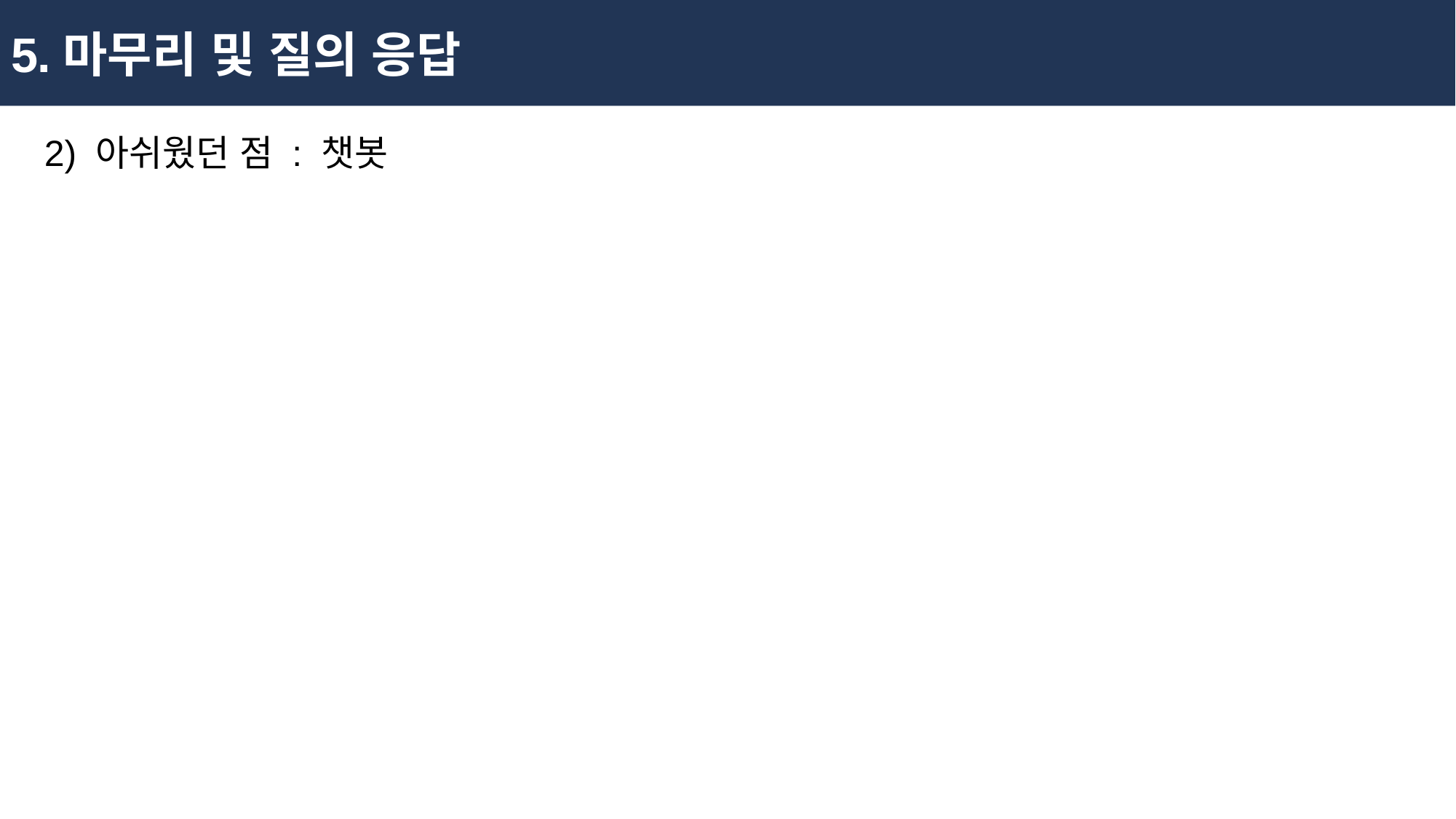

5.마무리 및 질의 응답
2) 아쉬웠던 점 : 챗봇